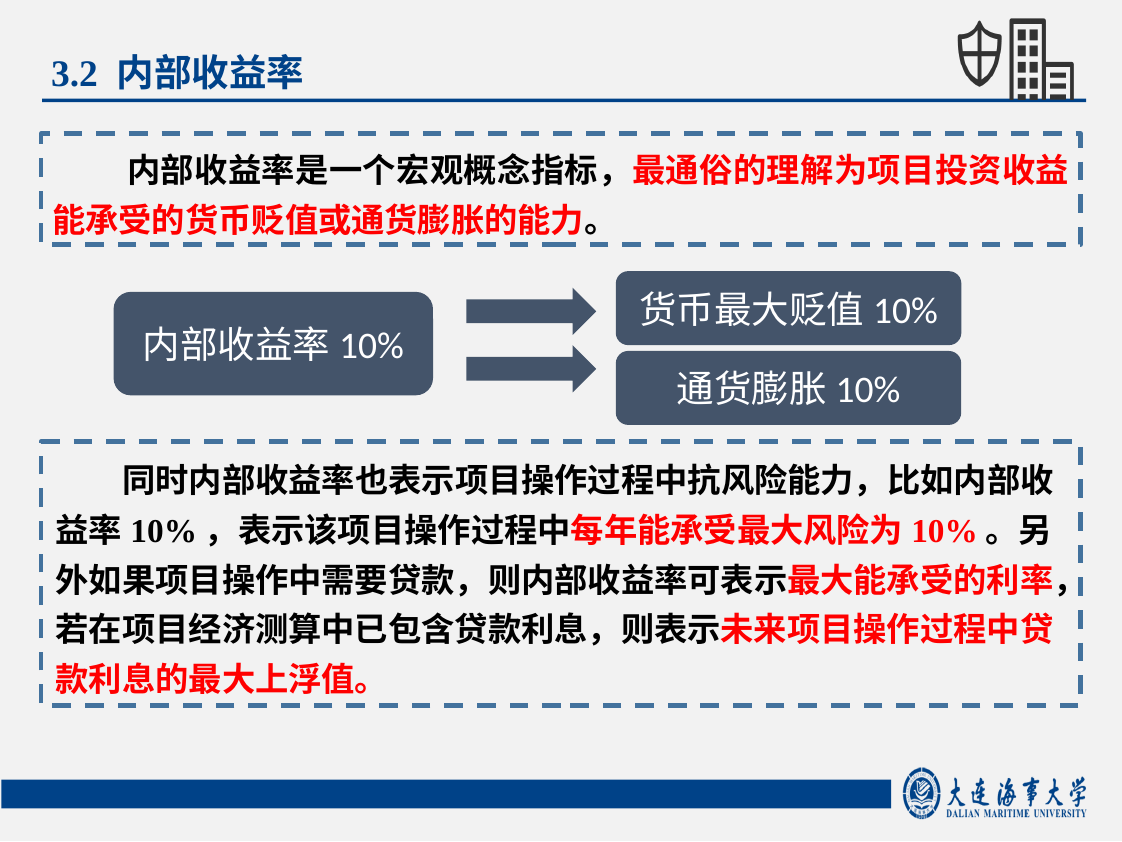

3.2 内部收益率
内部收益率是一个宏观概念指标，最通俗的理解为项目投资收益能承受的货币贬值或通货膨胀的能力。
货币最大贬值10%

内部收益率10%

通货膨胀10%
同时内部收益率也表示项目操作过程中抗风险能力，比如内部收益率10%，表示该项目操作过程中每年能承受最大风险为10%。另外如果项目操作中需要贷款，则内部收益率可表示最大能承受的利率，若在项目经济测算中已包含贷款利息，则表示未来项目操作过程中贷款利息的最大上浮值。